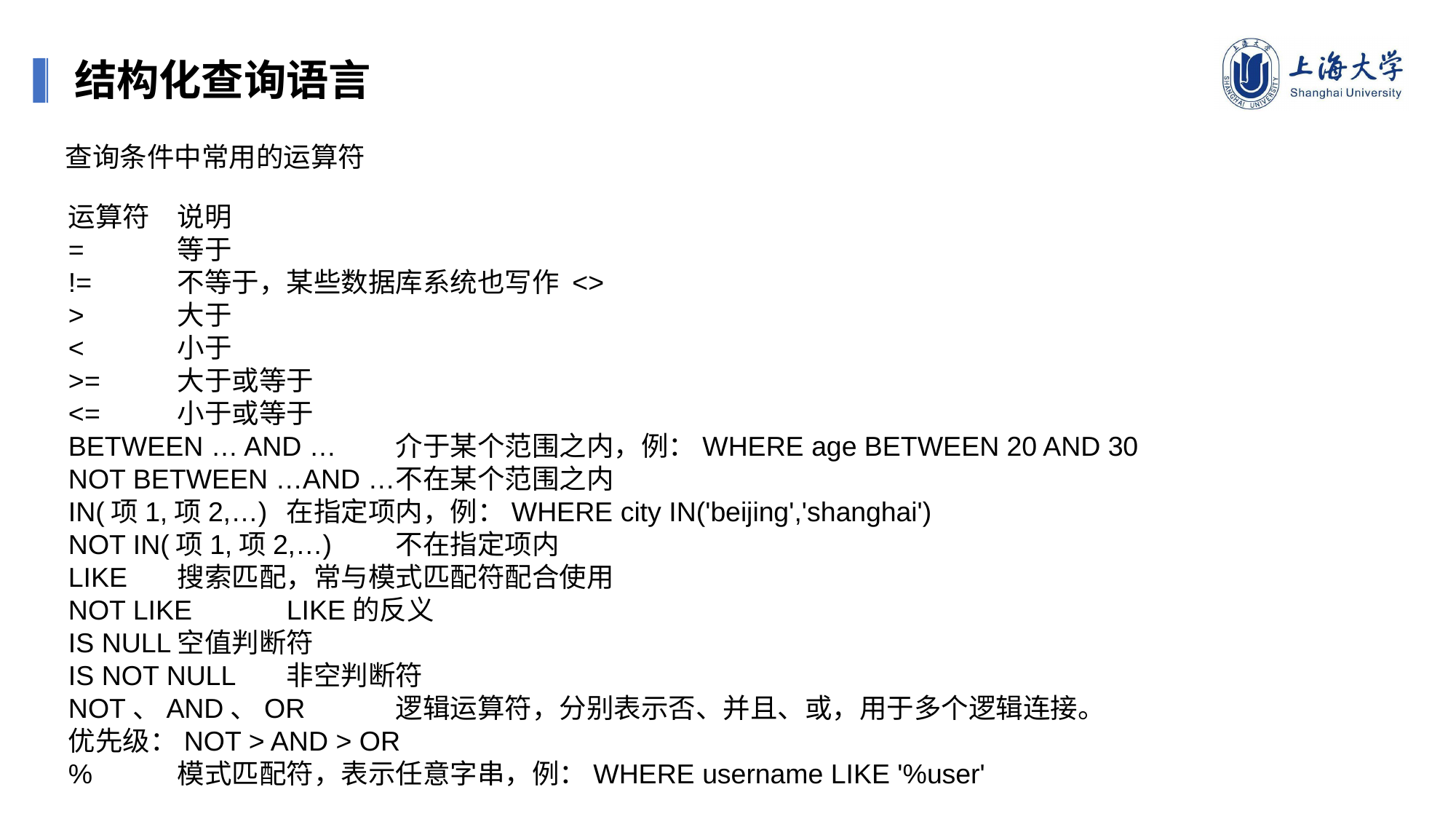

结构化查询语言
查询条件中常用的运算符
运算符	说明
=	等于
!=	不等于，某些数据库系统也写作 <>
>	大于
<	小于
>=	大于或等于
<=	小于或等于
BETWEEN … AND …	介于某个范围之内，例：WHERE age BETWEEN 20 AND 30
NOT BETWEEN …AND …	不在某个范围之内
IN(项1,项2,…)	在指定项内，例：WHERE city IN('beijing','shanghai')
NOT IN(项1,项2,…)	不在指定项内
LIKE	搜索匹配，常与模式匹配符配合使用
NOT LIKE	LIKE的反义
IS NULL	空值判断符
IS NOT NULL	非空判断符
NOT、AND、OR	逻辑运算符，分别表示否、并且、或，用于多个逻辑连接。
优先级：NOT > AND > OR
%	模式匹配符，表示任意字串，例：WHERE username LIKE '%user'